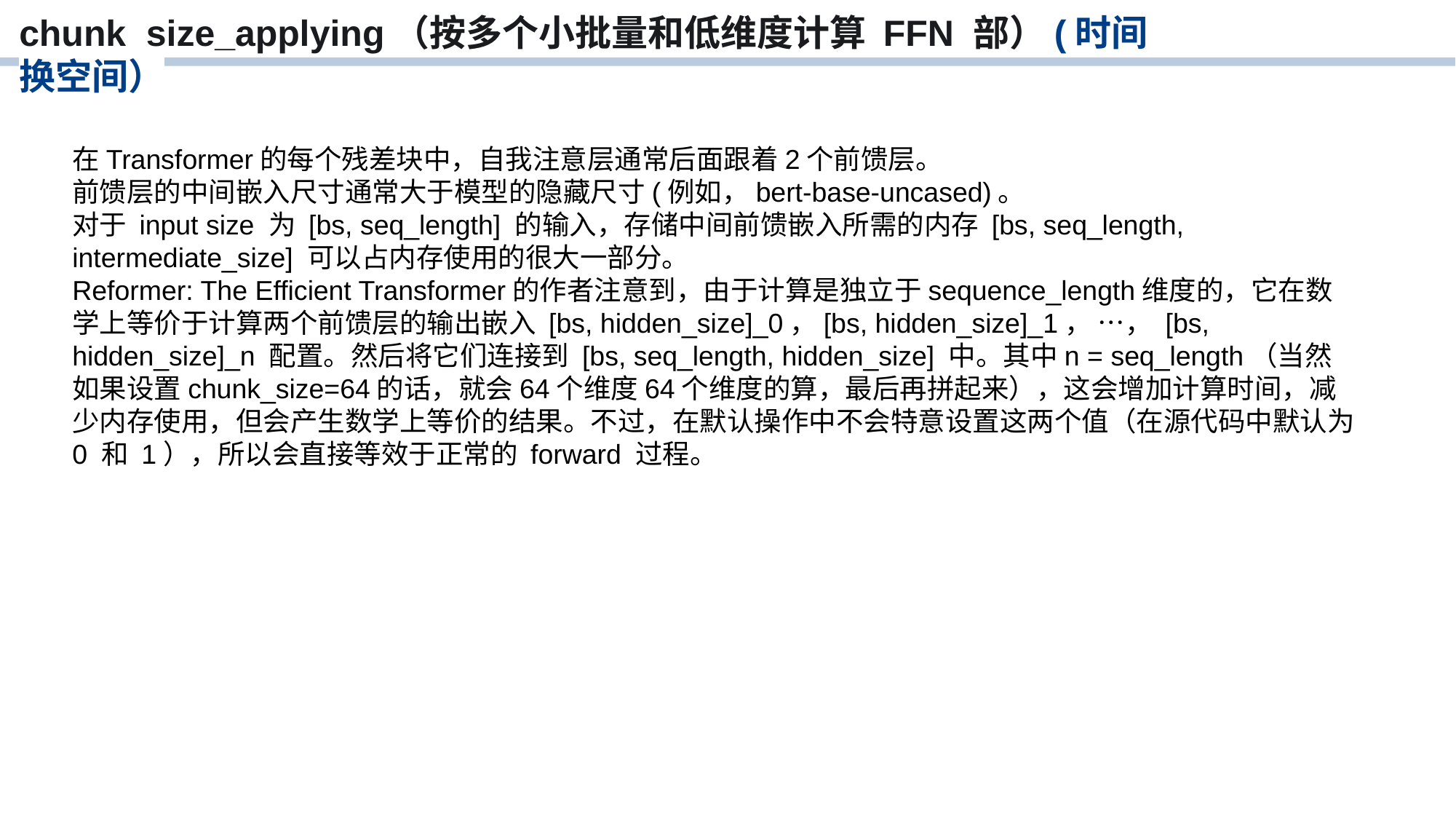

chunk_size_applying（按多个小批量和低维度计算 FFN 部）(时间换空间）

在Transformer的每个残差块中，自我注意层通常后面跟着2个前馈层。
前馈层的中间嵌入尺寸通常大于模型的隐藏尺寸(例如，bert-base-uncased)。
对于 input size 为 [bs, seq_length] 的输入，存储中间前馈嵌入所需的内存 [bs, seq_length, intermediate_size] 可以占内存使用的很大一部分。
Reformer: The Efficient Transformer的作者注意到，由于计算是独立于sequence_length维度的，它在数学上等价于计算两个前馈层的输出嵌入 [bs, hidden_size]_0，[bs, hidden_size]_1， …， [bs, hidden_size]_n 配置。然后将它们连接到 [bs, seq_length, hidden_size] 中。其中n = seq_length（当然如果设置chunk_size=64的话，就会64个维度64个维度的算，最后再拼起来），这会增加计算时间，减少内存使用，但会产生数学上等价的结果。不过，在默认操作中不会特意设置这两个值（在源代码中默认为 0 和 1），所以会直接等效于正常的 forward 过程。